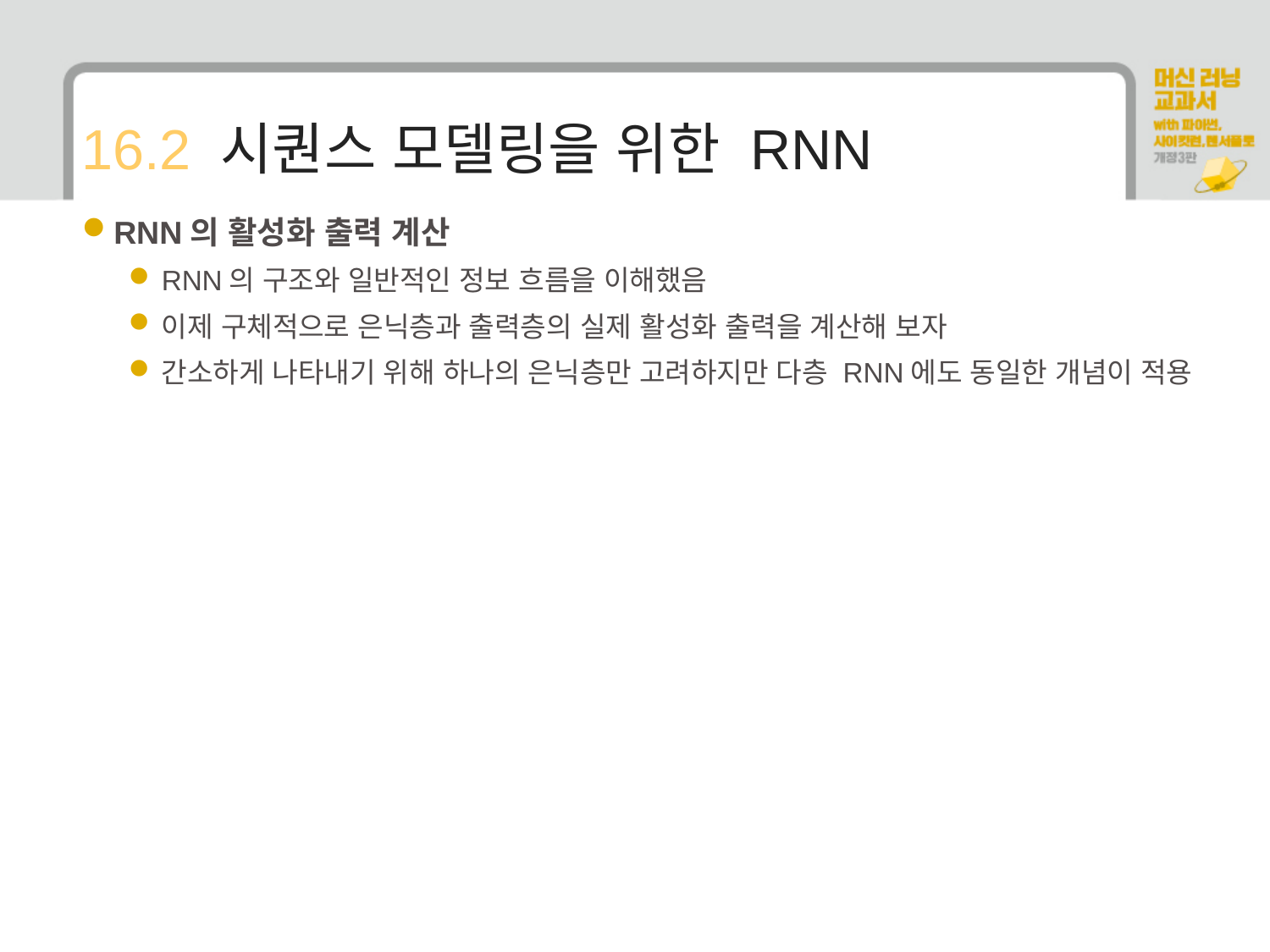

# 16.2 시퀀스 모델링을 위한 RNN
RNN의 활성화 출력 계산
RNN의 구조와 일반적인 정보 흐름을 이해했음
이제 구체적으로 은닉층과 출력층의 실제 활성화 출력을 계산해 보자
간소하게 나타내기 위해 하나의 은닉층만 고려하지만 다층 RNN에도 동일한 개념이 적용